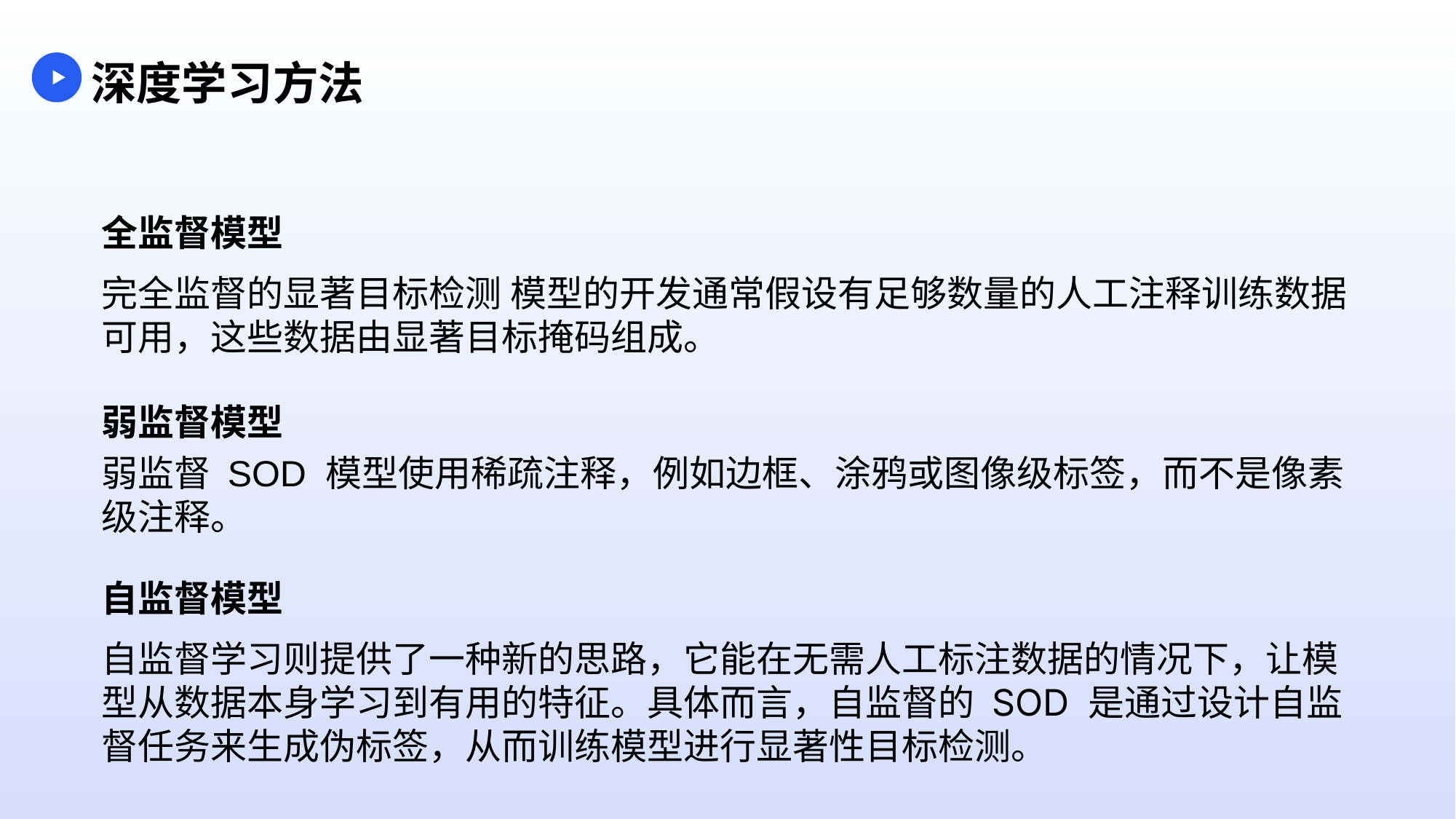

深度学习方法

全监督模型
完全监督的显著目标检测 模型的开发通常假设有足够数量的人工注释训练数据可用，这些数据由显著目标掩码组成。
弱监督模型
弱监督 SOD 模型使用稀疏注释，例如边框、涂鸦或图像级标签，而不是像素级注释。
自监督模型
自监督学习则提供了一种新的思路，它能在无需人工标注数据的情况下，让模型从数据本身学习到有用的特征。具体而言，自监督的 SOD 是通过设计自监督任务来生成伪标签，从而训练模型进行显著性目标检测。